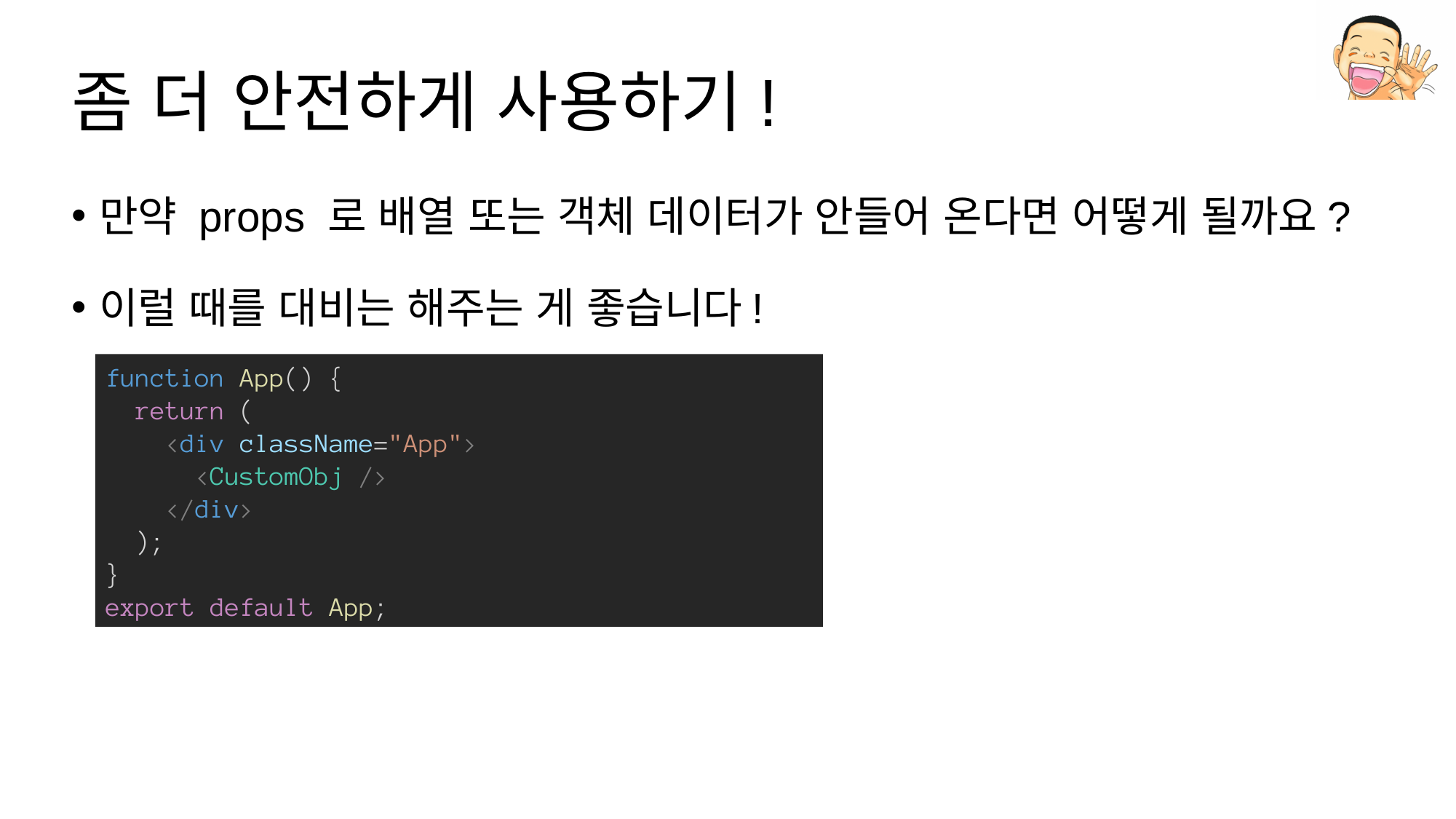

# 좀 더 안전하게 사용하기!
만약 props 로 배열 또는 객체 데이터가 안들어 온다면 어떻게 될까요?
이럴 때를 대비는 해주는 게 좋습니다!
function App() {
  return (
    <div className="App">
      <CustomObj />
    </div>
  );
}
export default App;